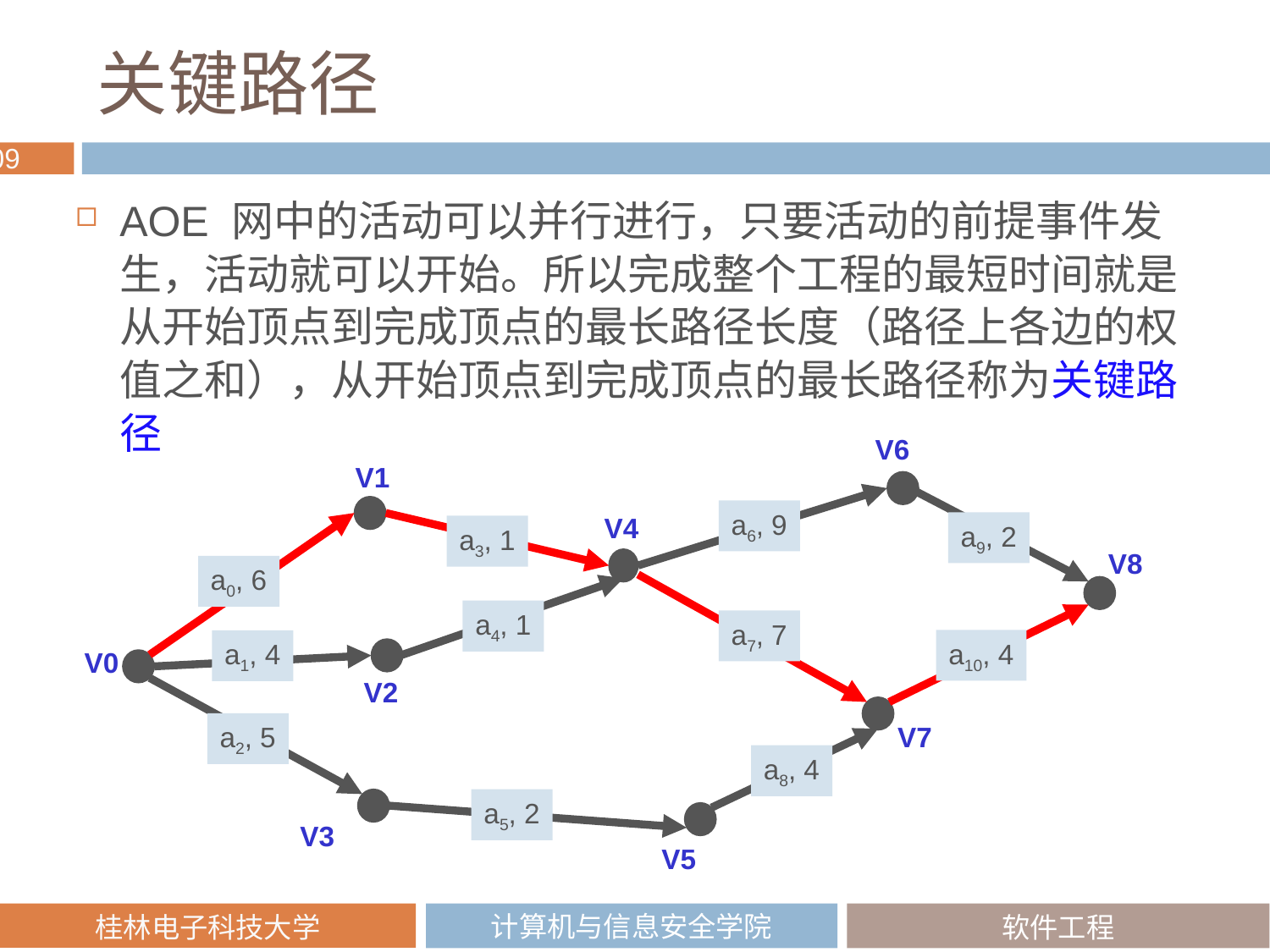

# 关键路径
AOE 网中的活动可以并行进行，只要活动的前提事件发生，活动就可以开始。所以完成整个工程的最短时间就是从开始顶点到完成顶点的最长路径长度（路径上各边的权值之和），从开始顶点到完成顶点的最长路径称为关键路径

V6
V1

a6, 9
V4
a9, 2
a3, 1
V8

a0, 6

a4, 1
a7, 7
a10, 4
a1, 4
V0

V2

a2, 5
V7
a8, 4

a5, 2

V3
V5